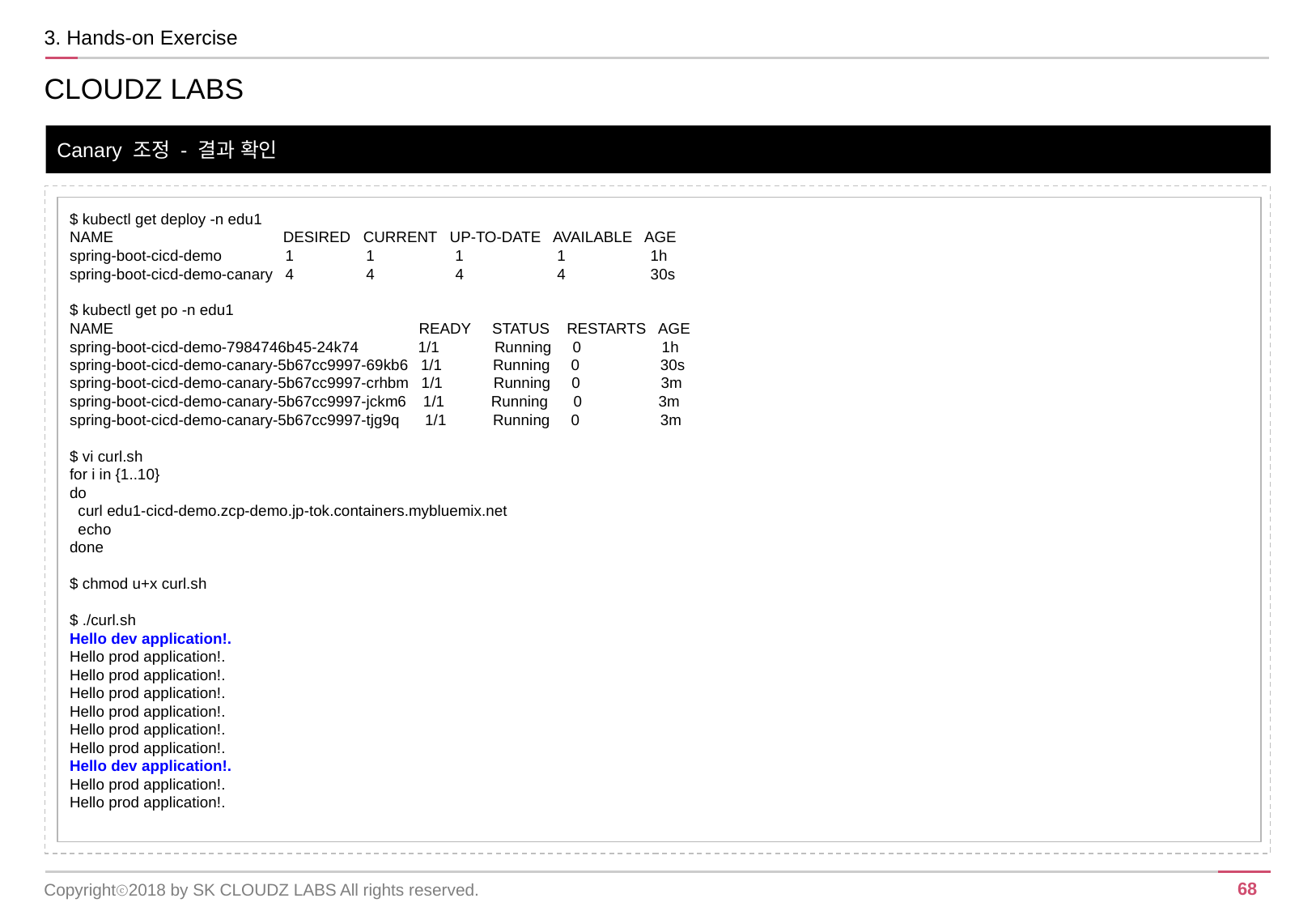

3. Hands-on Exercise

CLOUDZ LABS
Canary 조정 - 결과 확인
$ kubectl get deploy -n edu1
NAME                                        DESIRED   CURRENT   UP-TO-DATE   AVAILABLE   AGE
spring-boot-cicd-demo               1                 1                   1                      1                    1h
spring-boot-cicd-demo-canary   4                 4                   4                      4                    30s
$ kubectl get po -n edu1
NAME                                                                        READY     STATUS    RESTARTS   AGE
spring-boot-cicd-demo-7984746b45-24k74              1/1             Running     0                   1h
spring-boot-cicd-demo-canary-5b67cc9997-69kb6   1/1            Running     0                   30s
spring-boot-cicd-demo-canary-5b67cc9997-crhbm   1/1            Running     0                   3m
spring-boot-cicd-demo-canary-5b67cc9997-jckm6    1/1           Running      0                  3m
spring-boot-cicd-demo-canary-5b67cc9997-tjg9q      1/1           Running     0                   3m

$ vi curl.sh
for i in {1..10}
do
  curl edu1-cicd-demo.zcp-demo.jp-tok.containers.mybluemix.net
  echo
done

$ chmod u+x curl.sh

$ ./curl.sh
Hello dev application!.
Hello prod application!.
Hello prod application!.
Hello prod application!.
Hello prod application!.
Hello prod application!.
Hello prod application!.
Hello dev application!.
Hello prod application!.
Hello prod application!.

Copyrightⓒ2018 by SK CLOUDZ LABS All rights reserved.